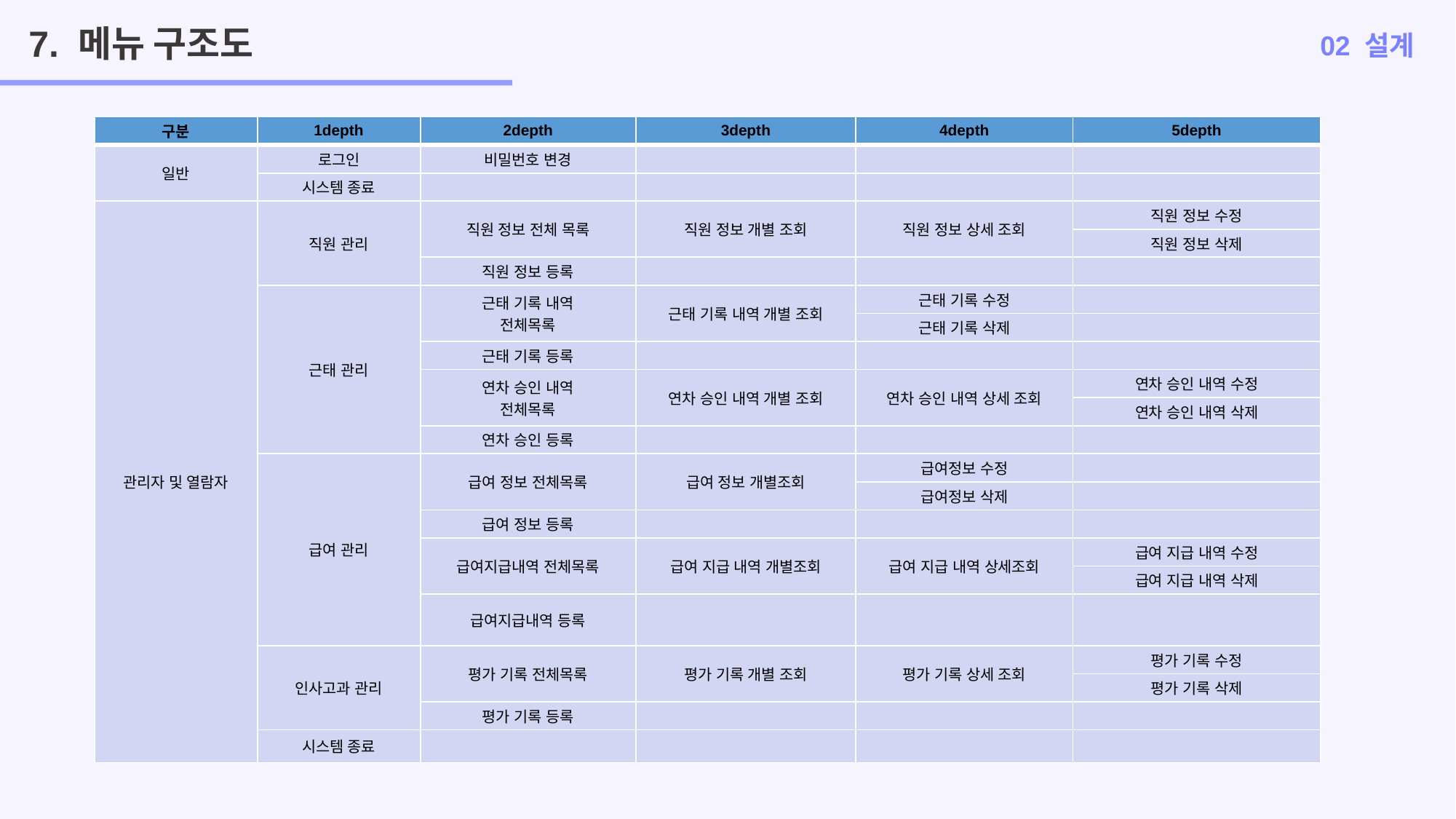

7. 메뉴 구조도
02 설계

| 구분 | 1depth | 2depth | 3depth | 4depth | 5depth |
| --- | --- | --- | --- | --- | --- |
| 일반 | 로그인 | 비밀번호 변경 |  |  |  |
|  | 시스템 종료 |  |  |  |  |
| 관리자 및 열람자 | 직원 관리 | 직원 정보 전체 목록 | 직원 정보 개별 조회 | 직원 정보 상세 조회 | 직원 정보 수정 |
|  |  |  |  |  | 직원 정보 삭제 |
|  |  | 직원 정보 등록 |  |  |  |
|  | 근태 관리 | 근태 기록 내역 전체목록 | 근태 기록 내역 개별 조회 | 근태 기록 수정 |  |
|  |  |  |  | 근태 기록 삭제 |  |
|  |  | 근태 기록 등록 |  |  |  |
|  |  | 연차 승인 내역 전체목록 | 연차 승인 내역 개별 조회 | 연차 승인 내역 상세 조회 | 연차 승인 내역 수정 |
|  |  |  |  |  | 연차 승인 내역 삭제 |
|  |  | 연차 승인 등록 |  |  |  |
|  | 급여 관리 | 급여 정보 전체목록 | 급여 정보 개별조회 | 급여정보 수정 |  |
|  |  |  |  | 급여정보 삭제 |  |
|  |  | 급여 정보 등록 |  |  |  |
|  |  | 급여지급내역 전체목록 | 급여 지급 내역 개별조회 | 급여 지급 내역 상세조회 | 급여 지급 내역 수정 |
|  |  |  |  |  | 급여 지급 내역 삭제 |
|  |  | 급여지급내역 등록 |  |  |  |
|  | 인사고과 관리 | 평가 기록 전체목록 | 평가 기록 개별 조회 | 평가 기록 상세 조회 | 평가 기록 수정 |
|  |  |  |  |  | 평가 기록 삭제 |
|  |  | 평가 기록 등록 |  |  |  |
|  | 시스템 종료 |  |  |  |  |